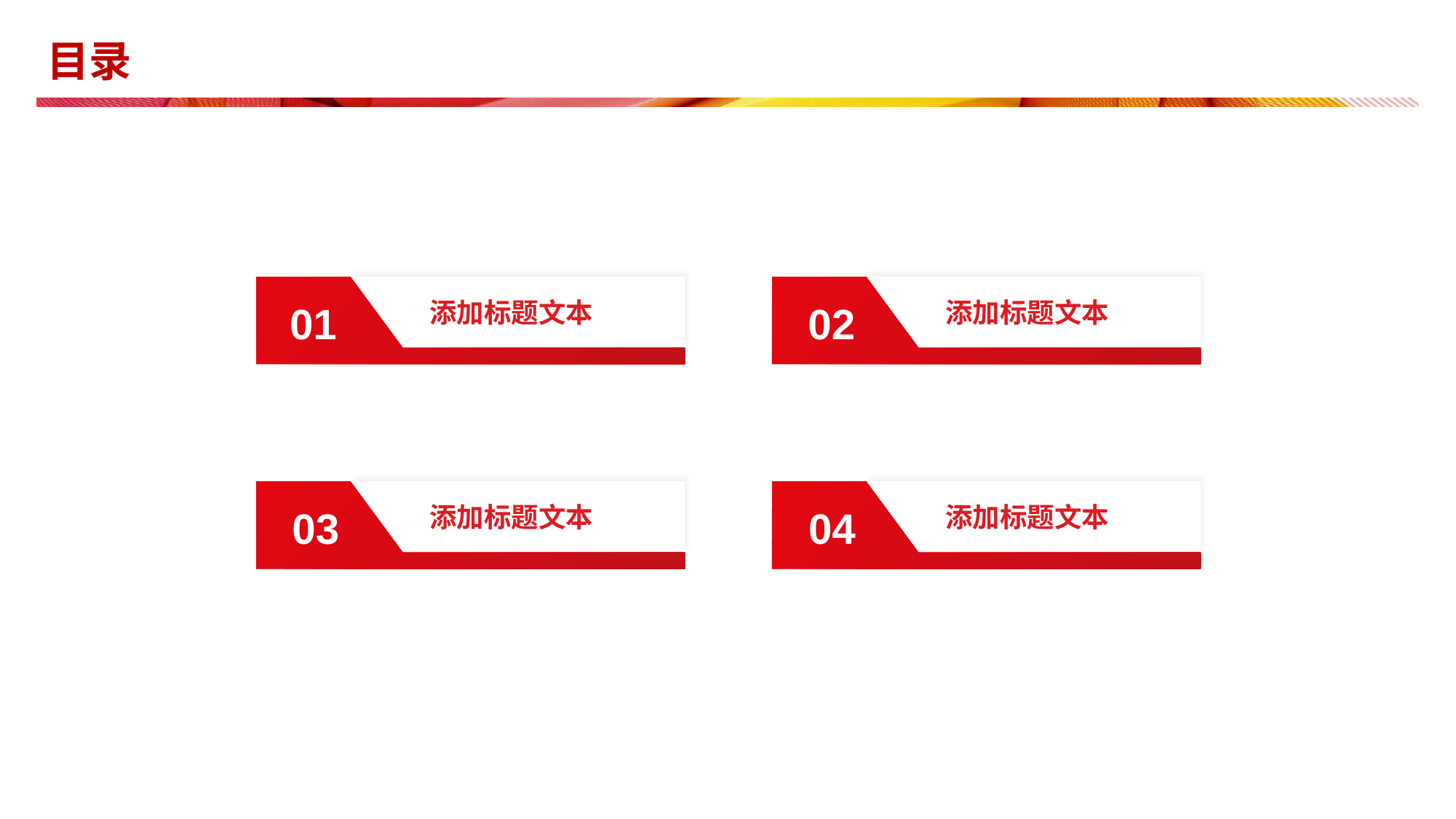

目录

添加标题文本
01

添加标题文本
02

添加标题文本
03

添加标题文本
04